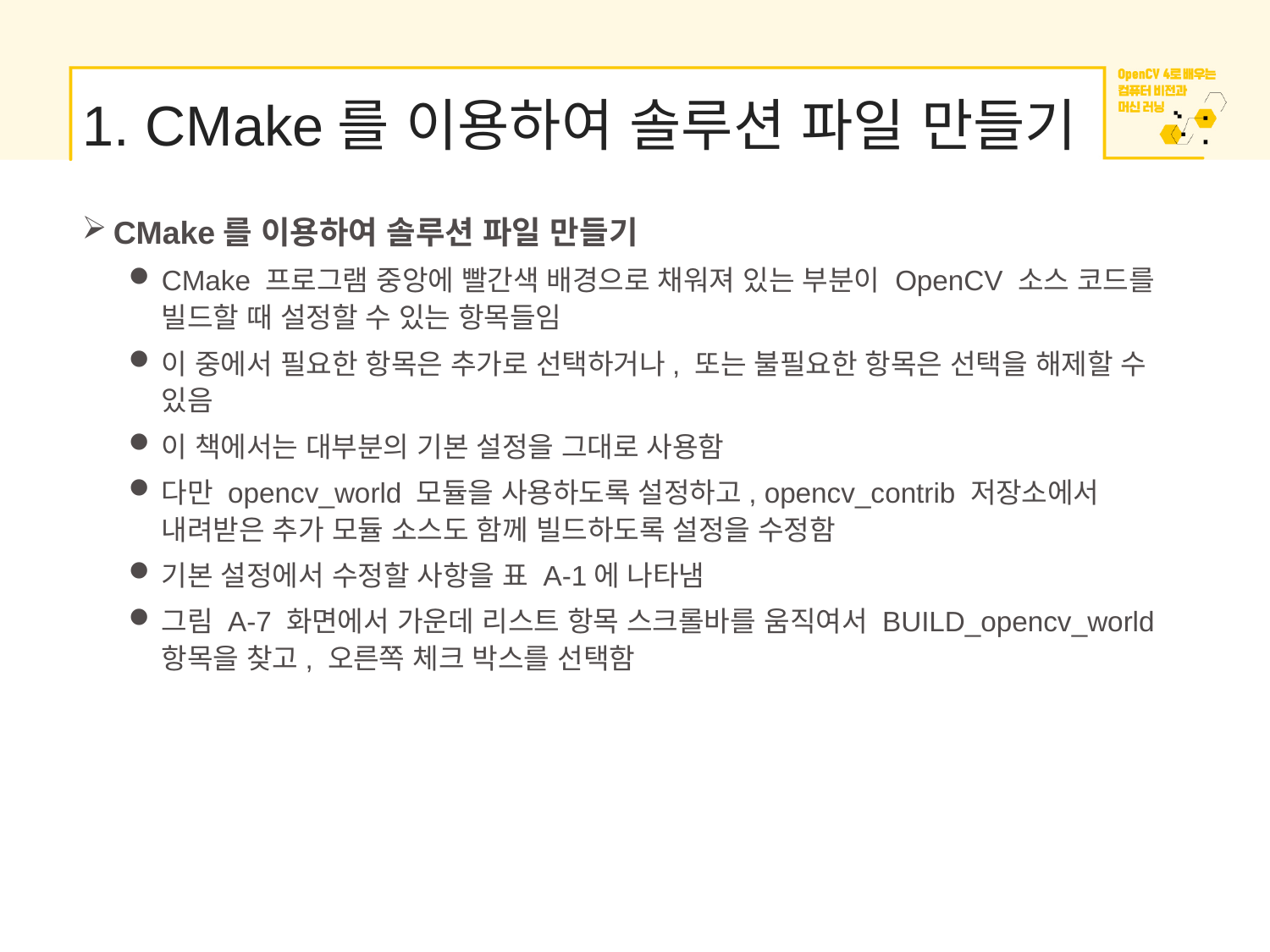

# 1. CMake를 이용하여 솔루션 파일 만들기
CMake를 이용하여 솔루션 파일 만들기
CMake 프로그램 중앙에 빨간색 배경으로 채워져 있는 부분이 OpenCV 소스 코드를 빌드할 때 설정할 수 있는 항목들임
이 중에서 필요한 항목은 추가로 선택하거나, 또는 불필요한 항목은 선택을 해제할 수 있음
이 책에서는 대부분의 기본 설정을 그대로 사용함
다만 opencv_world 모듈을 사용하도록 설정하고, opencv_contrib 저장소에서 내려받은 추가 모듈 소스도 함께 빌드하도록 설정을 수정함
기본 설정에서 수정할 사항을 표 A-1에 나타냄
그림 A-7 화면에서 가운데 리스트 항목 스크롤바를 움직여서 BUILD_opencv_world 항목을 찾고, 오른쪽 체크 박스를 선택함